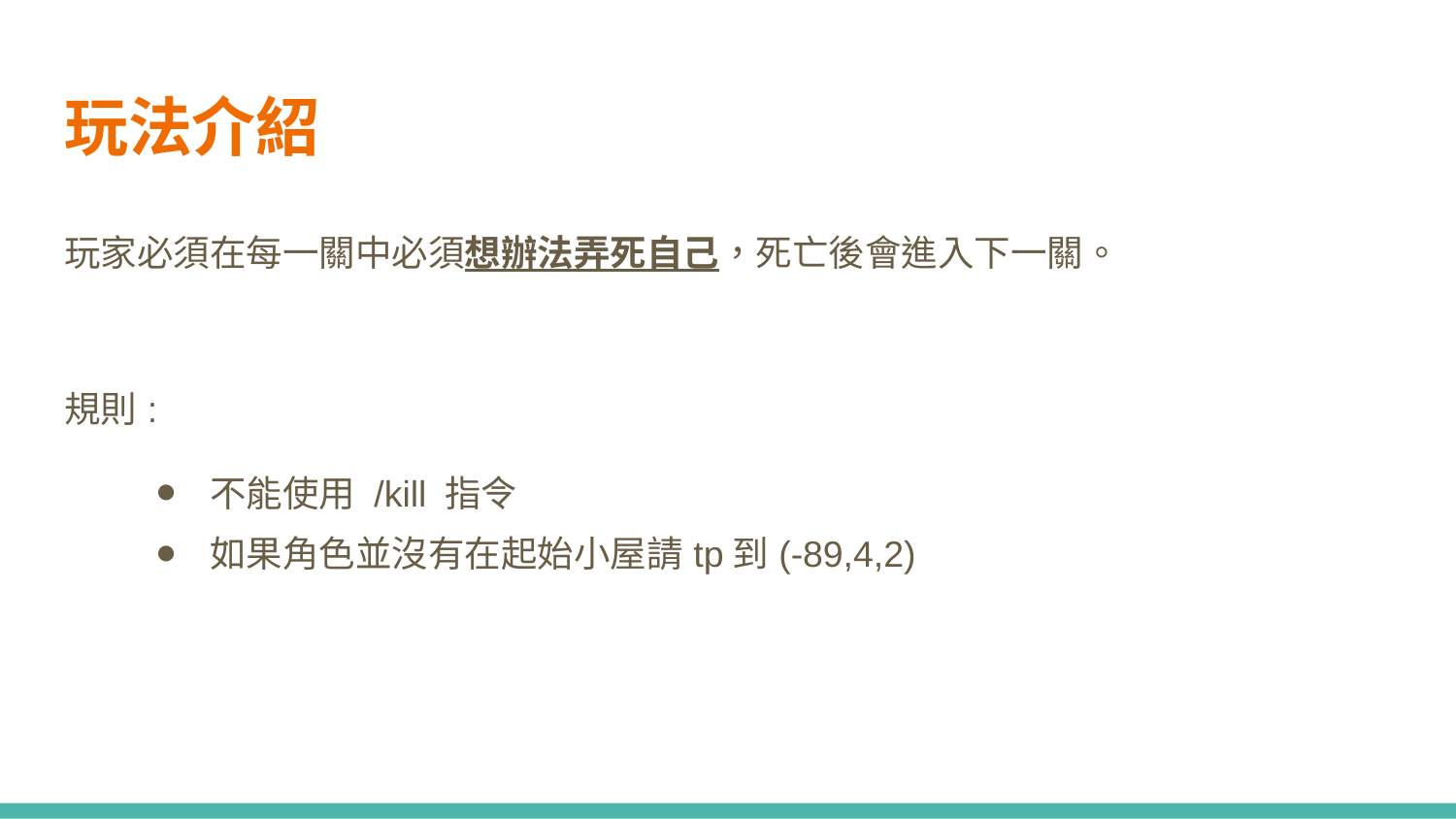

# 玩法介紹
玩家必須在每一關中必須想辦法弄死自己，死亡後會進入下一關。

規則:
不能使用 /kill 指令
如果角色並沒有在起始小屋請tp到(-89,4,2)